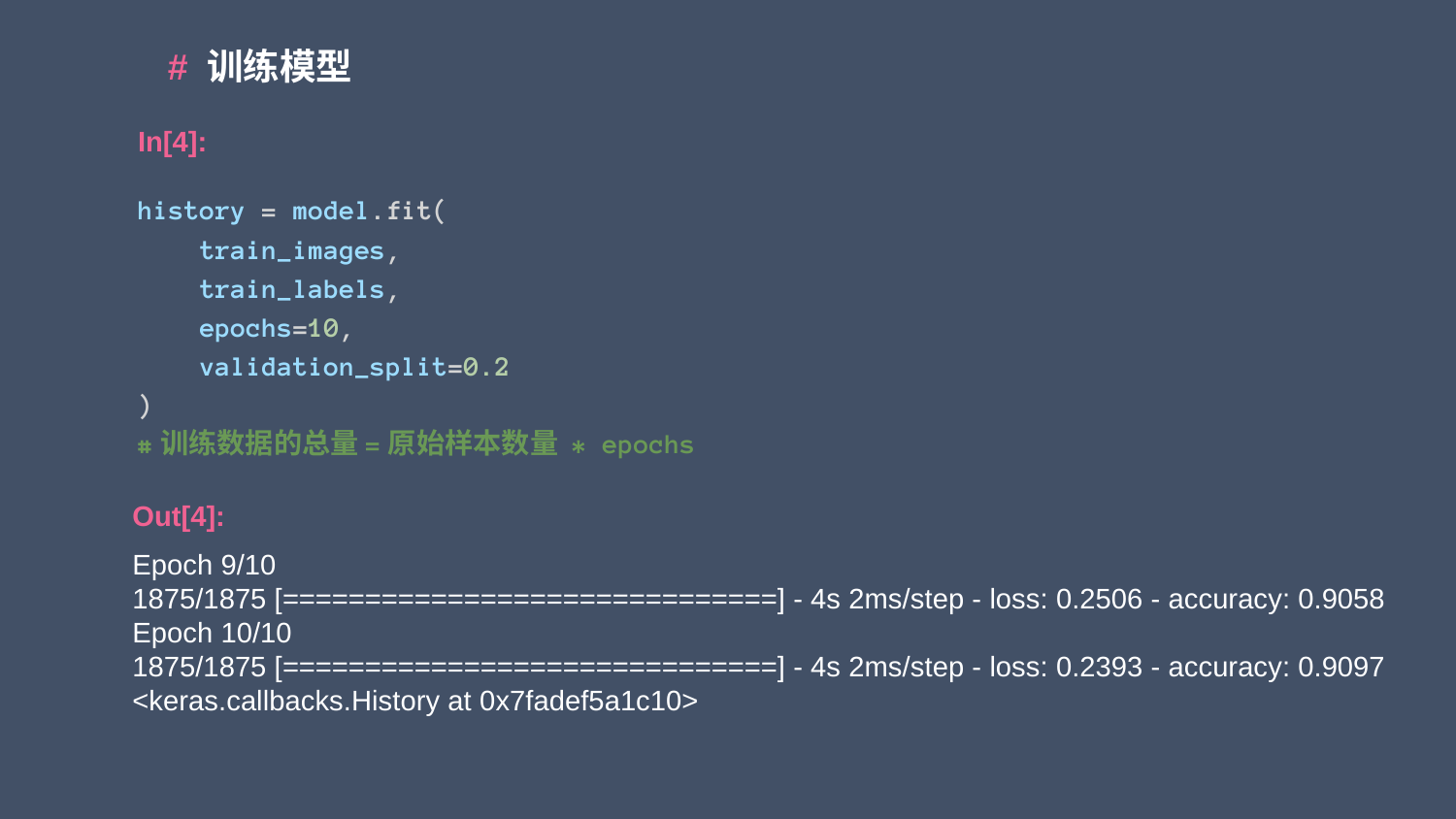

# 训练模型
In[4]:
history = model.fit(
    train_images,
    train_labels,
    epochs=10,
    validation_split=0.2
)
#训练数据的总量=原始样本数量 * epochs

Out[4]:
Epoch 9/10
1875/1875 [==============================] - 4s 2ms/step - loss: 0.2506 - accuracy: 0.9058
Epoch 10/10
1875/1875 [==============================] - 4s 2ms/step - loss: 0.2393 - accuracy: 0.9097
<keras.callbacks.History at 0x7fadef5a1c10>